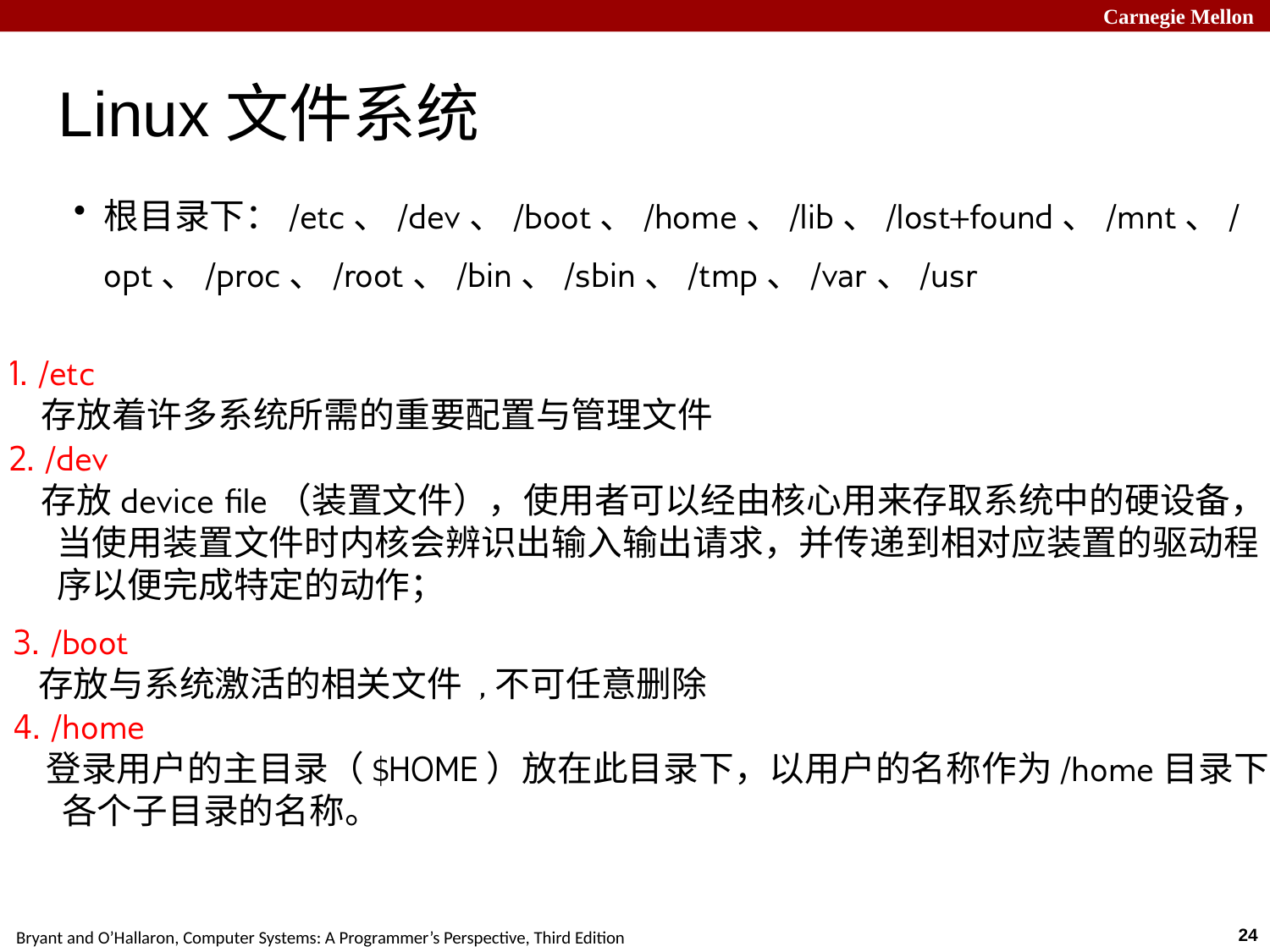

# Linux文件系统
根目录下：/etc、/dev、/boot、/home、/lib、/lost+found、/mnt、/opt、/proc、/root、/bin、/sbin、/tmp、/var、/usr
1. /etc
   存放着许多系统所需的重要配置与管理文件
2. /dev
   存放device file（装置文件），使用者可以经由核心用来存取系统中的硬设备，当使用装置文件时内核会辨识出输入输出请求，并传递到相对应装置的驱动程序以便完成特定的动作；
3. /boot
  存放与系统激活的相关文件 ,不可任意删除
4. /home
   登录用户的主目录（$HOME）放在此目录下，以用户的名称作为/home目录下各个子目录的名称。